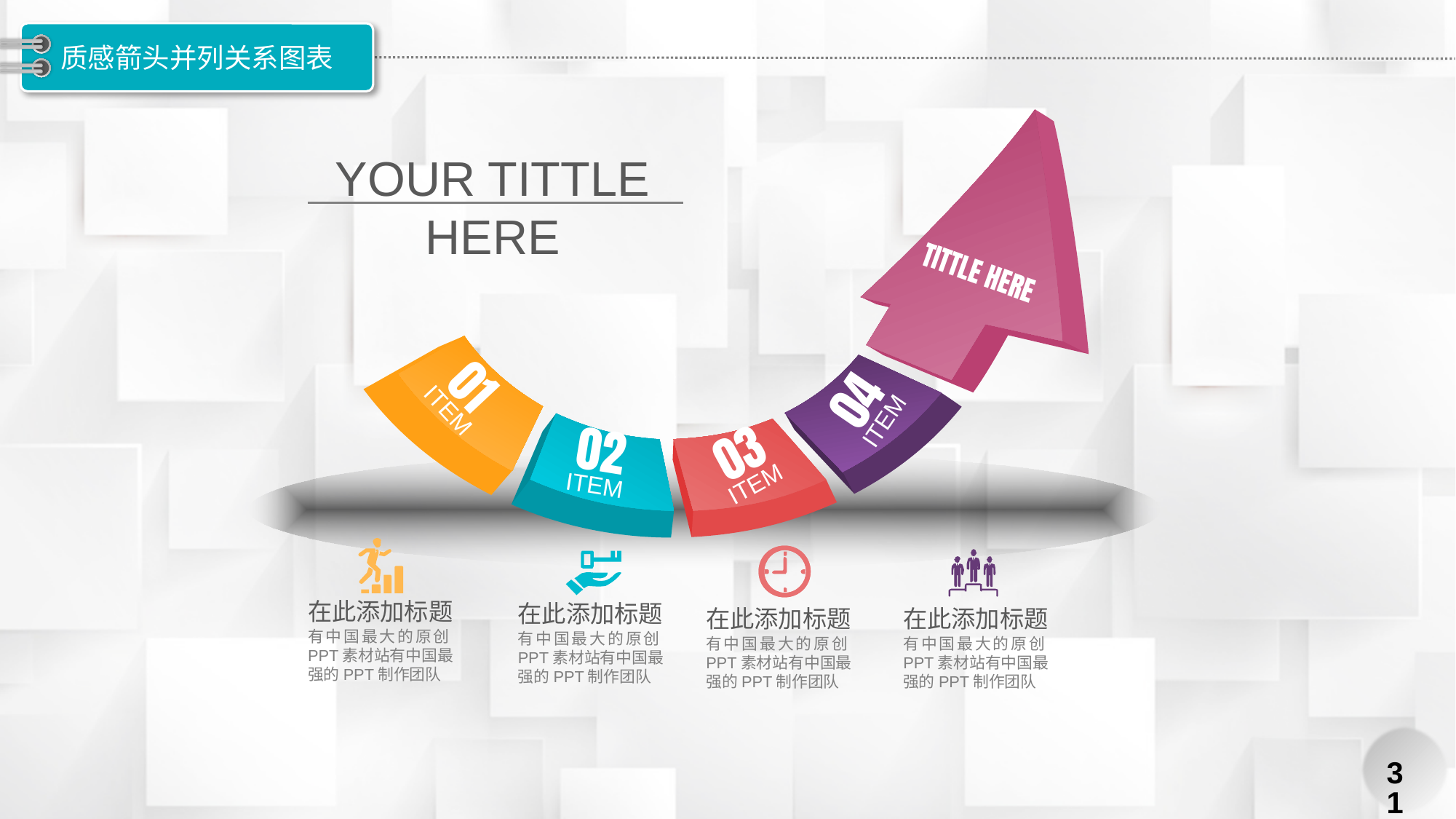

# 质感箭头并列关系图表

YOUR TITTLE HERE
TITTLE HERE
01
ITEM
04
ITEM
02
ITEM
03
ITEM

在此添加标题
有中国最大的原创PPT素材站有中国最强的PPT制作团队

在此添加标题
有中国最大的原创PPT素材站有中国最强的PPT制作团队

在此添加标题
有中国最大的原创PPT素材站有中国最强的PPT制作团队

在此添加标题
有中国最大的原创PPT素材站有中国最强的PPT制作团队

31